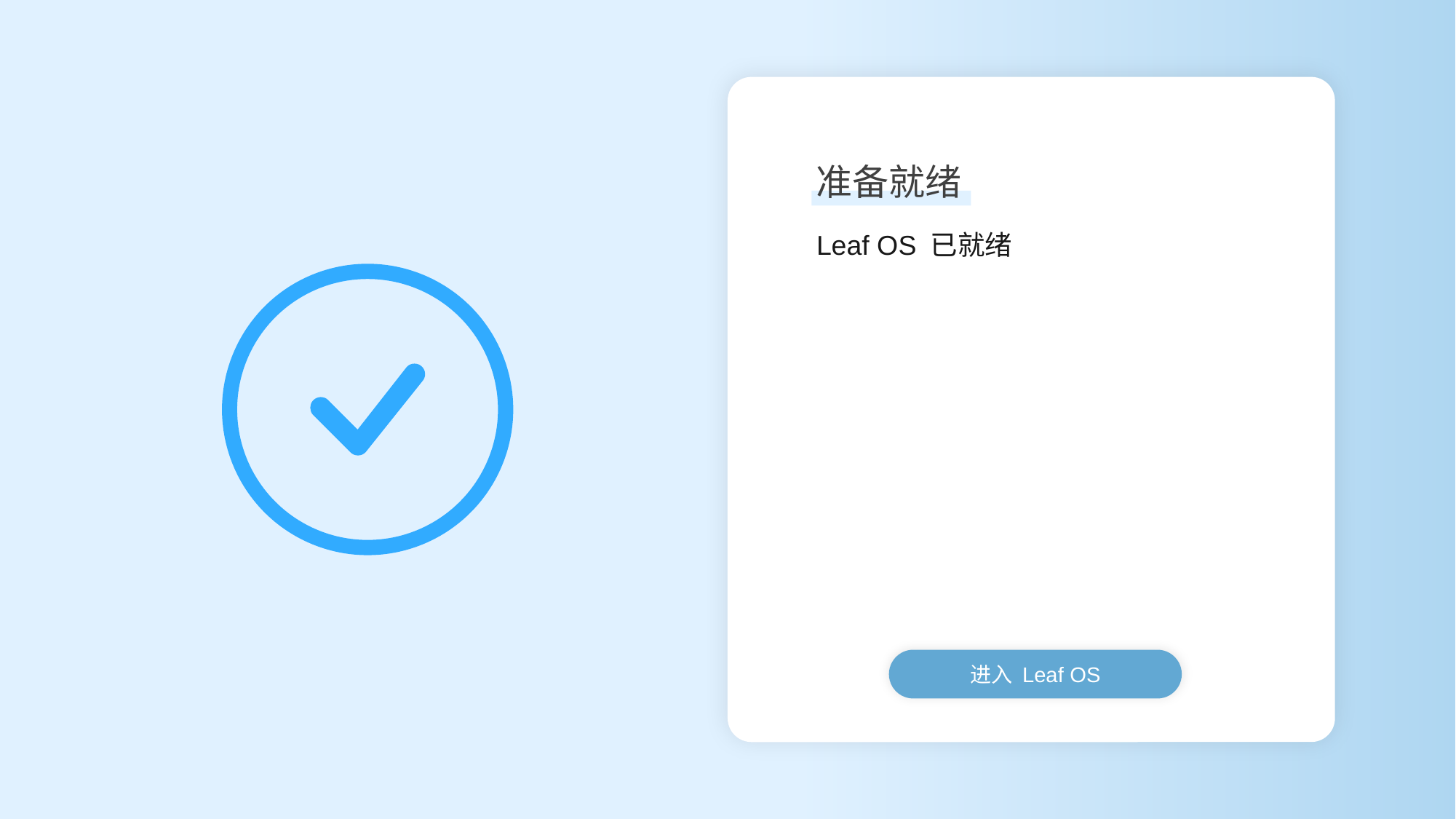

准备就绪

Leaf OS 已就绪

进入 Leaf OS